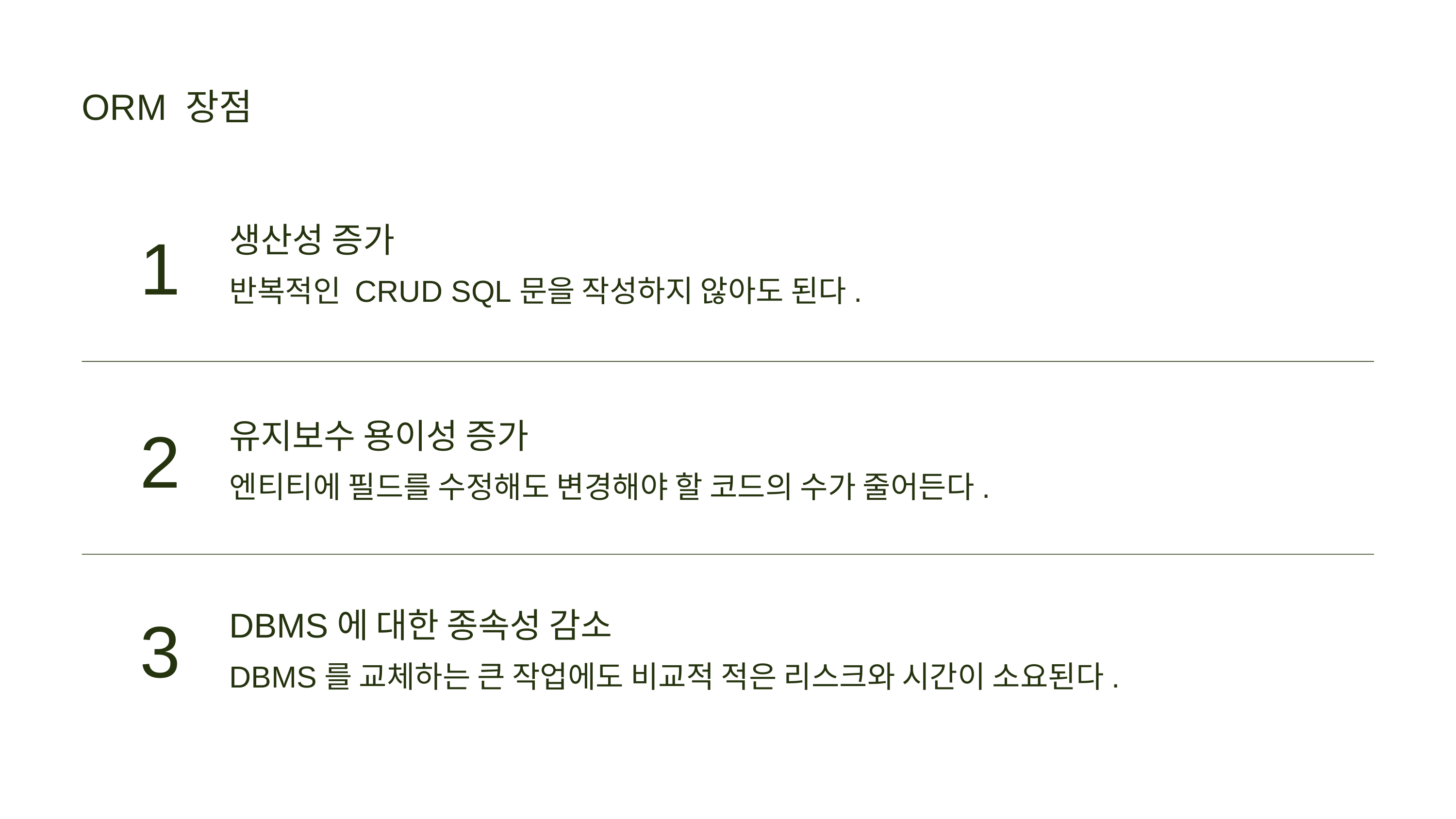

ORM 장점
1
생산성 증가
반복적인 CRUD SQL문을 작성하지 않아도 된다.

2
유지보수 용이성 증가
엔티티에 필드를 수정해도 변경해야 할 코드의 수가 줄어든다.

3
DBMS에 대한 종속성 감소
DBMS를 교체하는 큰 작업에도 비교적 적은 리스크와 시간이 소요된다.